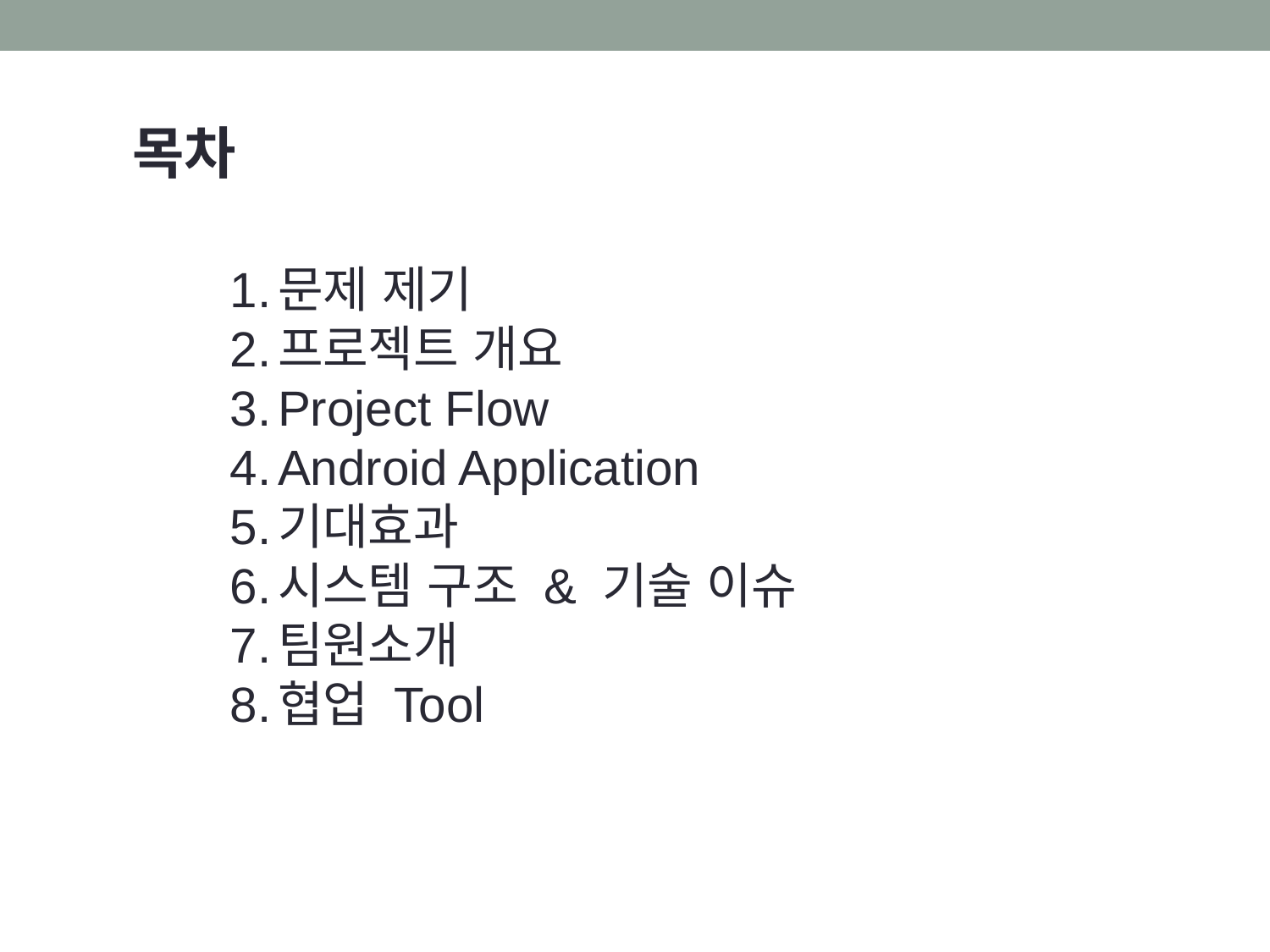

목차
문제 제기
프로젝트 개요
Project Flow
Android Application
기대효과
시스템 구조 & 기술 이슈
팀원소개
협업 Tool